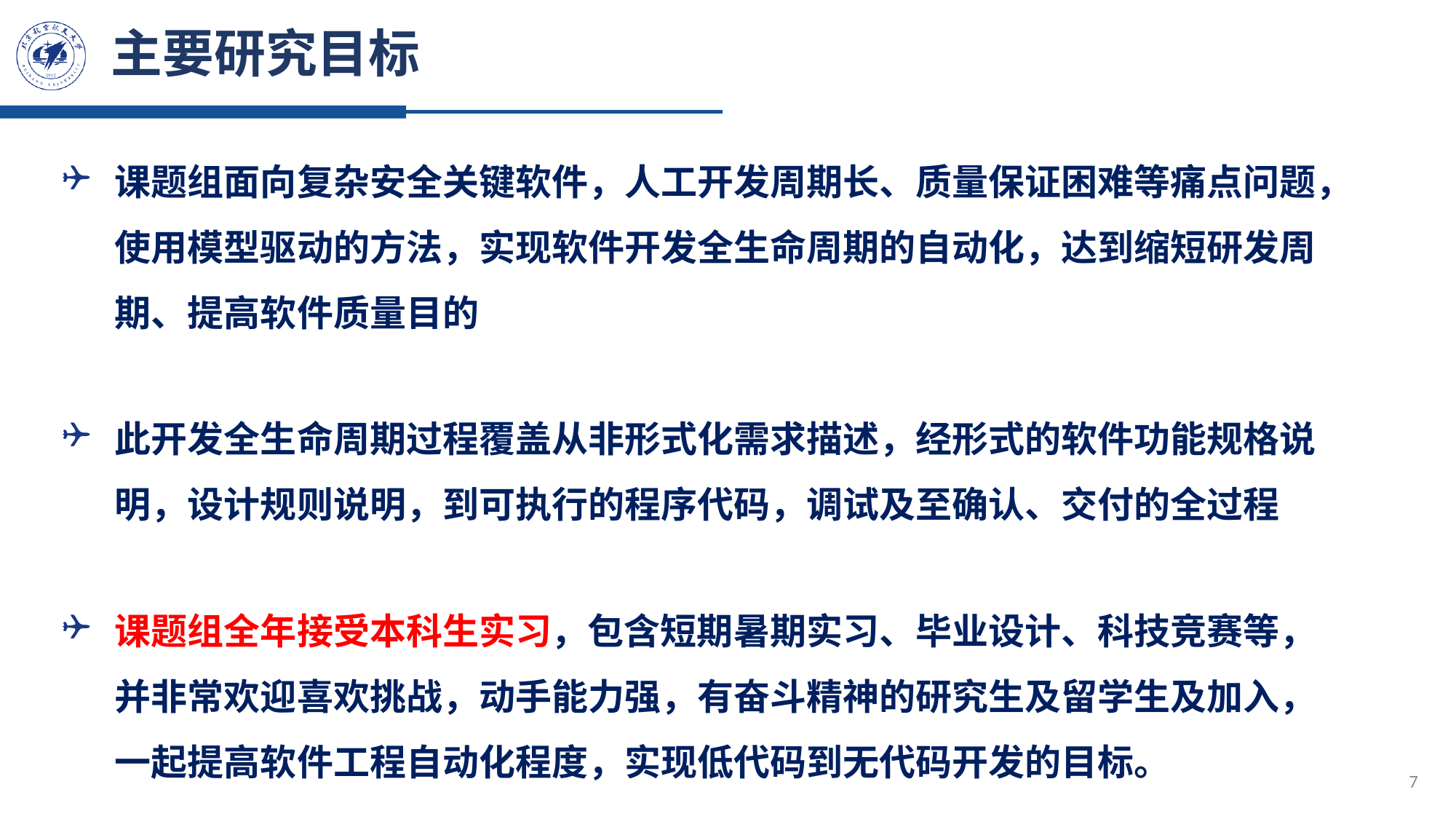

# 主要研究目标
课题组面向复杂安全关键软件，人工开发周期长、质量保证困难等痛点问题，使用模型驱动的方法，实现软件开发全生命周期的自动化，达到缩短研发周期、提高软件质量目的

此开发全生命周期过程覆盖从非形式化需求描述，经形式的软件功能规格说明，设计规则说明，到可执行的程序代码，调试及至确认、交付的全过程

课题组全年接受本科生实习，包含短期暑期实习、毕业设计、科技竞赛等，并非常欢迎喜欢挑战，动手能力强，有奋斗精神的研究生及留学生及加入，一起提高软件工程自动化程度，实现低代码到无代码开发的目标。
7